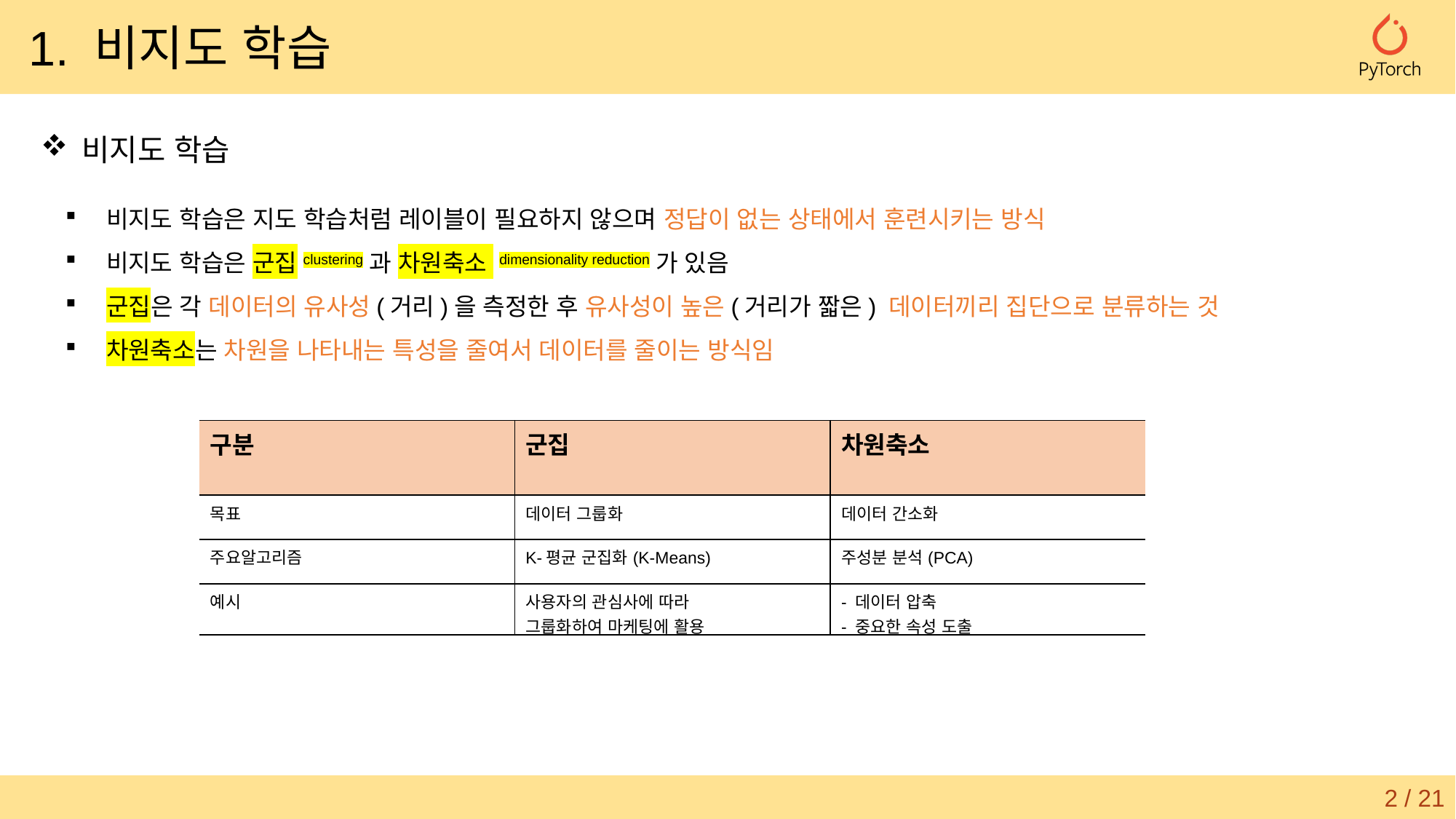

1. 비지도 학습
비지도 학습
비지도 학습은 지도 학습처럼 레이블이 필요하지 않으며 정답이 없는 상태에서 훈련시키는 방식
비지도 학습은 군집clustering과 차원축소 dimensionality reduction가 있음
군집은 각 데이터의 유사성(거리)을 측정한 후 유사성이 높은(거리가 짧은) 데이터끼리 집단으로 분류하는 것
차원축소는 차원을 나타내는 특성을 줄여서 데이터를 줄이는 방식임
| 구분 | 군집 | 차원축소 |
| --- | --- | --- |
| 목표 | 데이터 그룹화 | 데이터 간소화 |
| 주요알고리즘 | K-평균 군집화(K-Means) | 주성분 분석(PCA) |
| 예시 | 사용자의 관심사에 따라 그룹화하여 마케팅에 활용 | - 데이터 압축 - 중요한 속성 도출 |
2 / 21